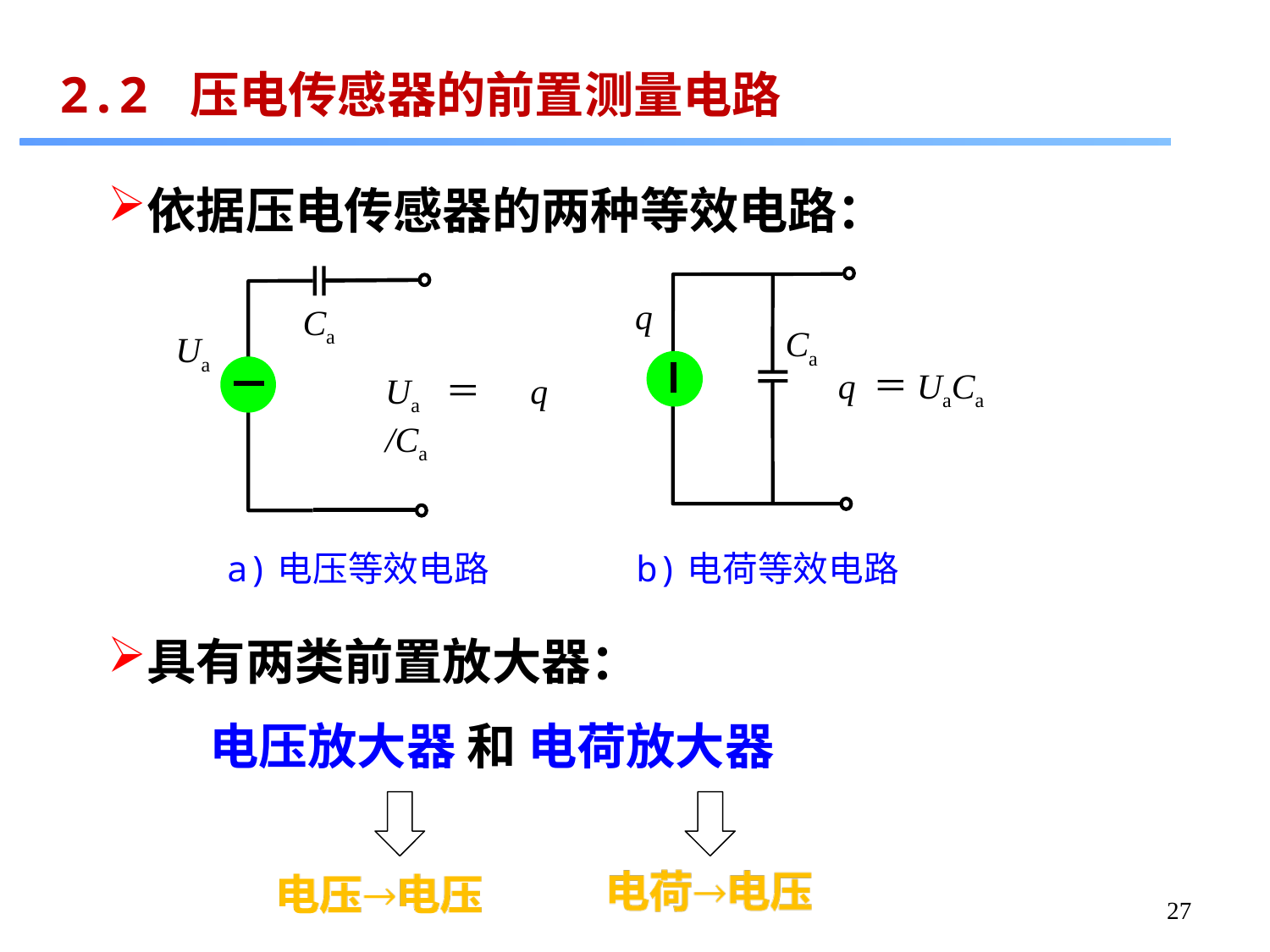

2.2 压电传感器的前置测量电路

依据压电传感器的两种等效电路：

Ca
Ua

Ua＝ q /Ca

q
Ca

q ＝UaCa

a)电压等效电路
b)电荷等效电路
具有两类前置放大器：
        电压放大器 和 电荷放大器

27